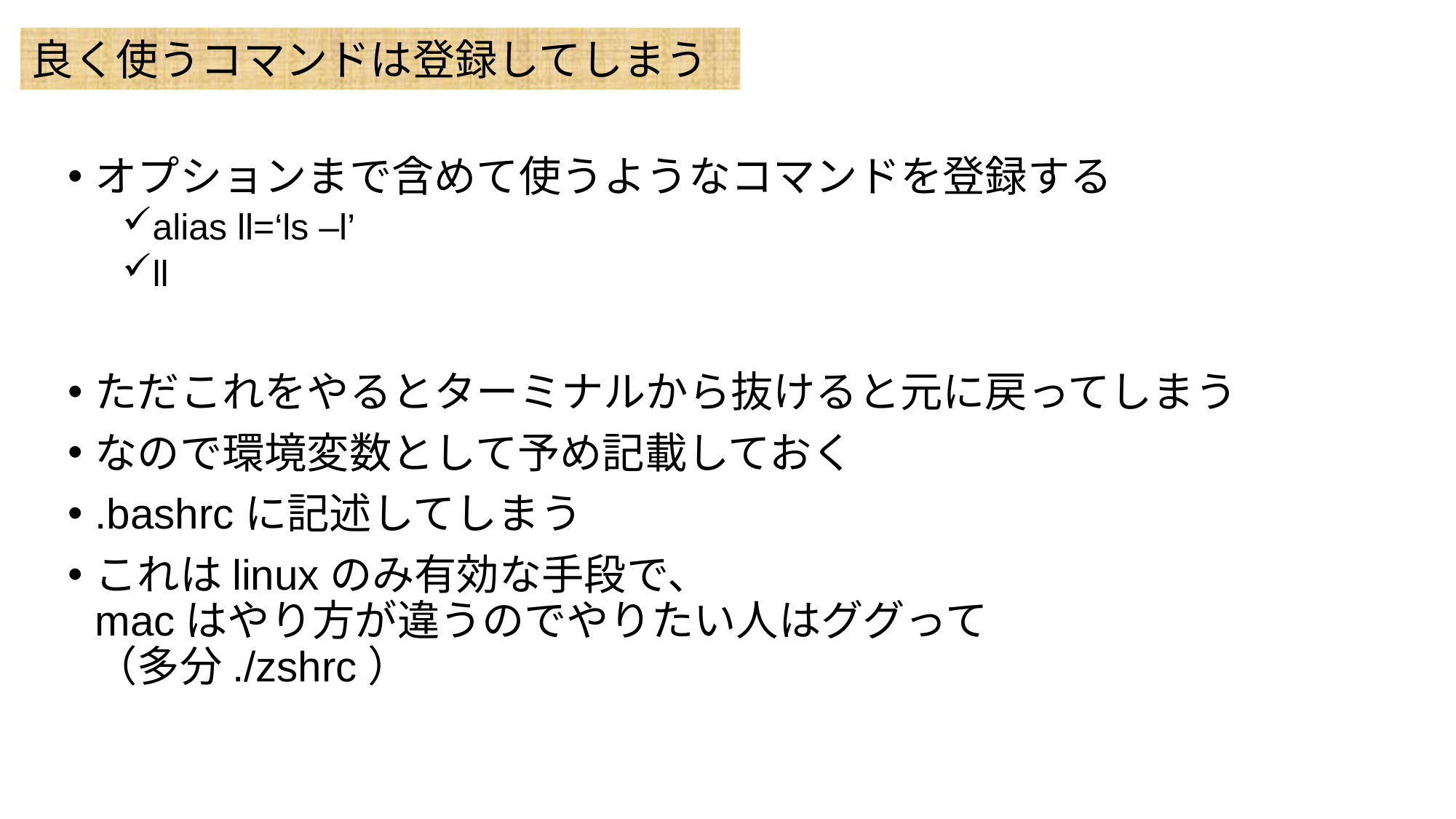

良く使うコマンドは登録してしまう
オプションまで含めて使うようなコマンドを登録する
alias ll=‘ls –l’
ll

ただこれをやるとターミナルから抜けると元に戻ってしまう
なので環境変数として予め記載しておく
.bashrcに記述してしまう
これはlinuxのみ有効な手段で、
macはやり方が違うのでやりたい人はググって
（多分./zshrc）